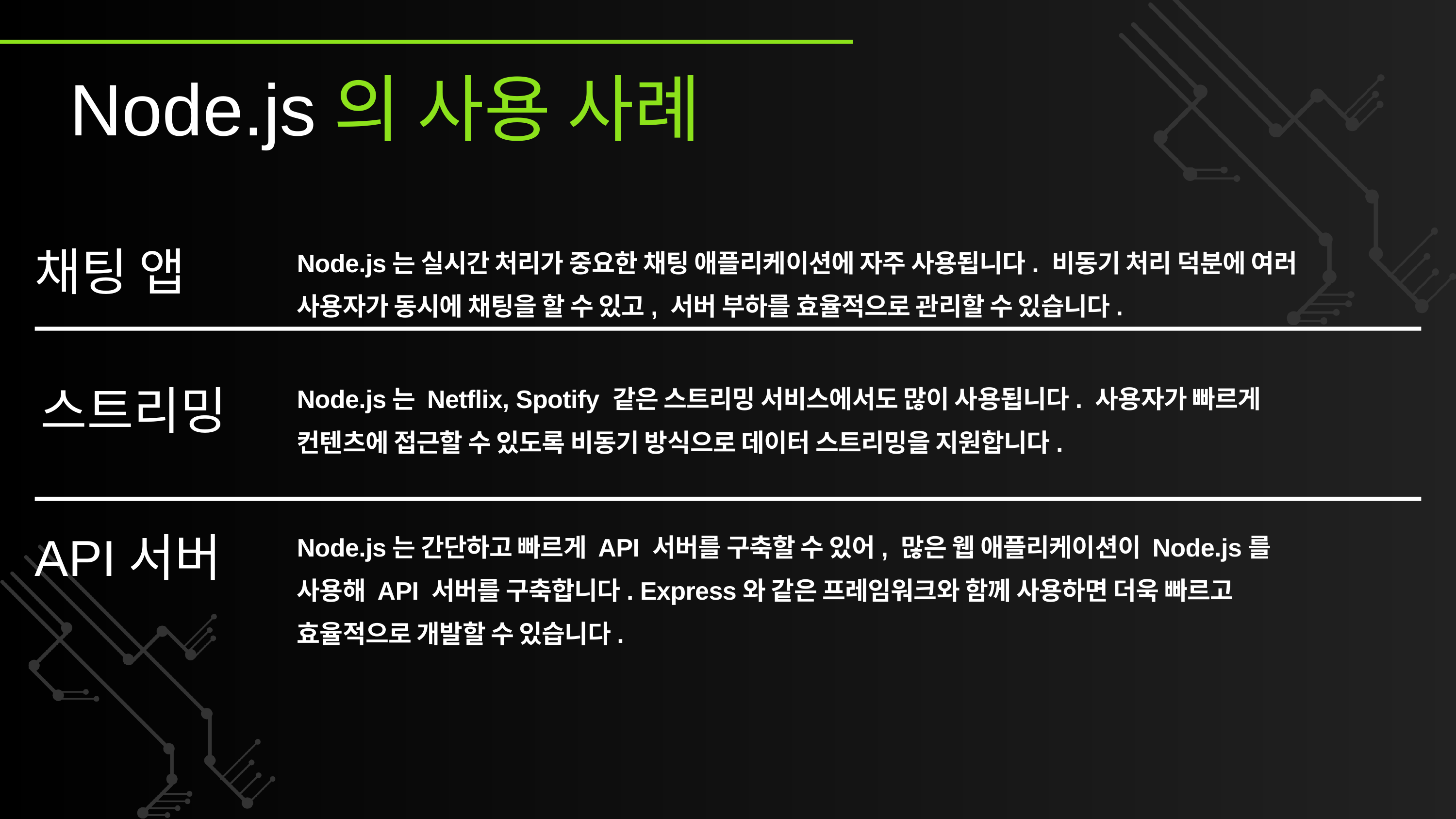

Node.js의 사용 사례
Node.js는 실시간 처리가 중요한 채팅 애플리케이션에 자주 사용됩니다. 비동기 처리 덕분에 여러 사용자가 동시에 채팅을 할 수 있고, 서버 부하를 효율적으로 관리할 수 있습니다.
채팅 앱

Node.js는 Netflix, Spotify 같은 스트리밍 서비스에서도 많이 사용됩니다. 사용자가 빠르게 컨텐츠에 접근할 수 있도록 비동기 방식으로 데이터 스트리밍을 지원합니다.
스트리밍

Node.js는 간단하고 빠르게 API 서버를 구축할 수 있어, 많은 웹 애플리케이션이 Node.js를 사용해 API 서버를 구축합니다. Express와 같은 프레임워크와 함께 사용하면 더욱 빠르고 효율적으로 개발할 수 있습니다.
API서버